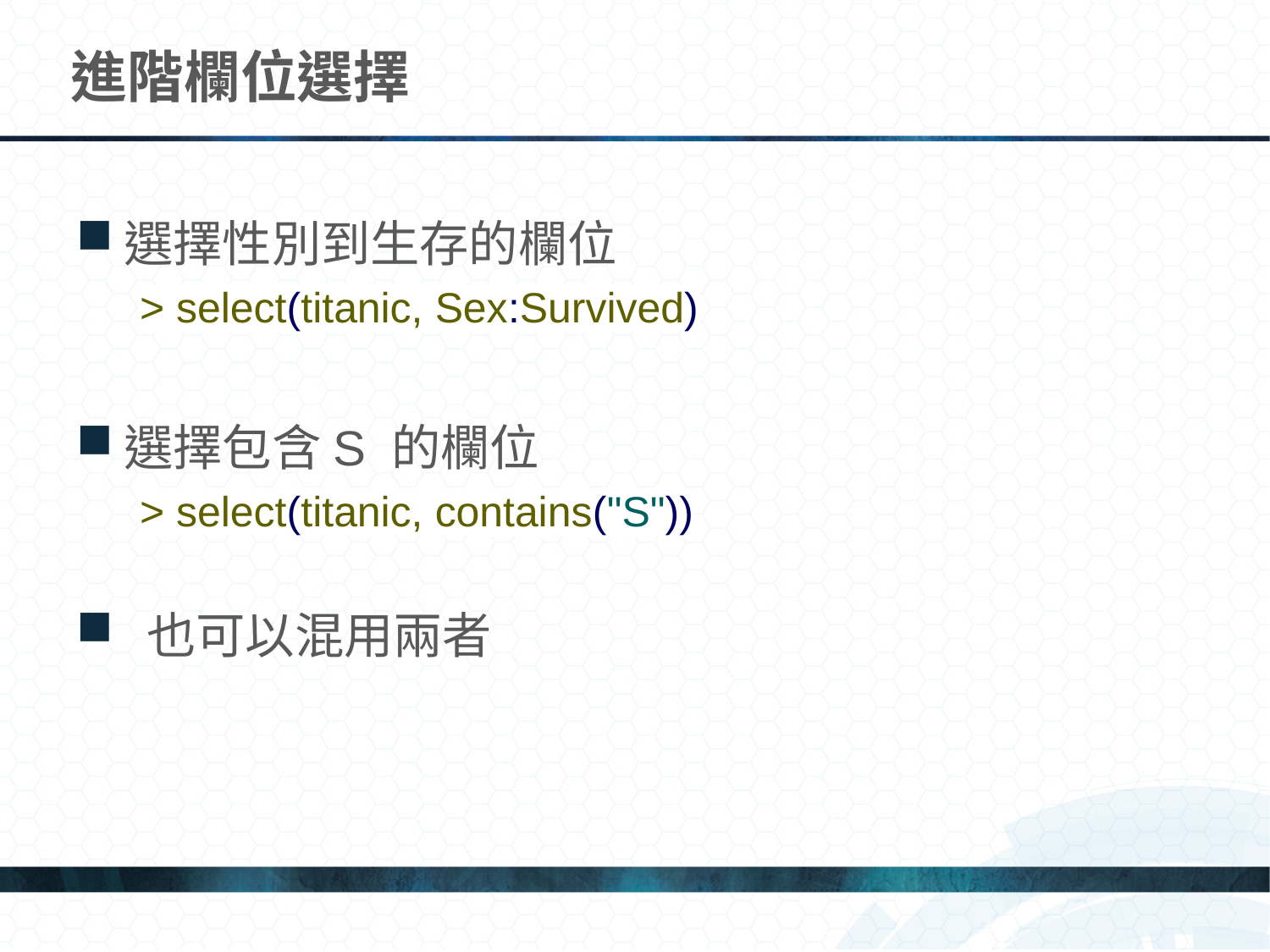

# 進階欄位選擇
選擇性別到生存的欄位
> select(titanic, Sex:Survived)

選擇包含S 的欄位
> select(titanic, contains("S"))

 也可以混用兩者